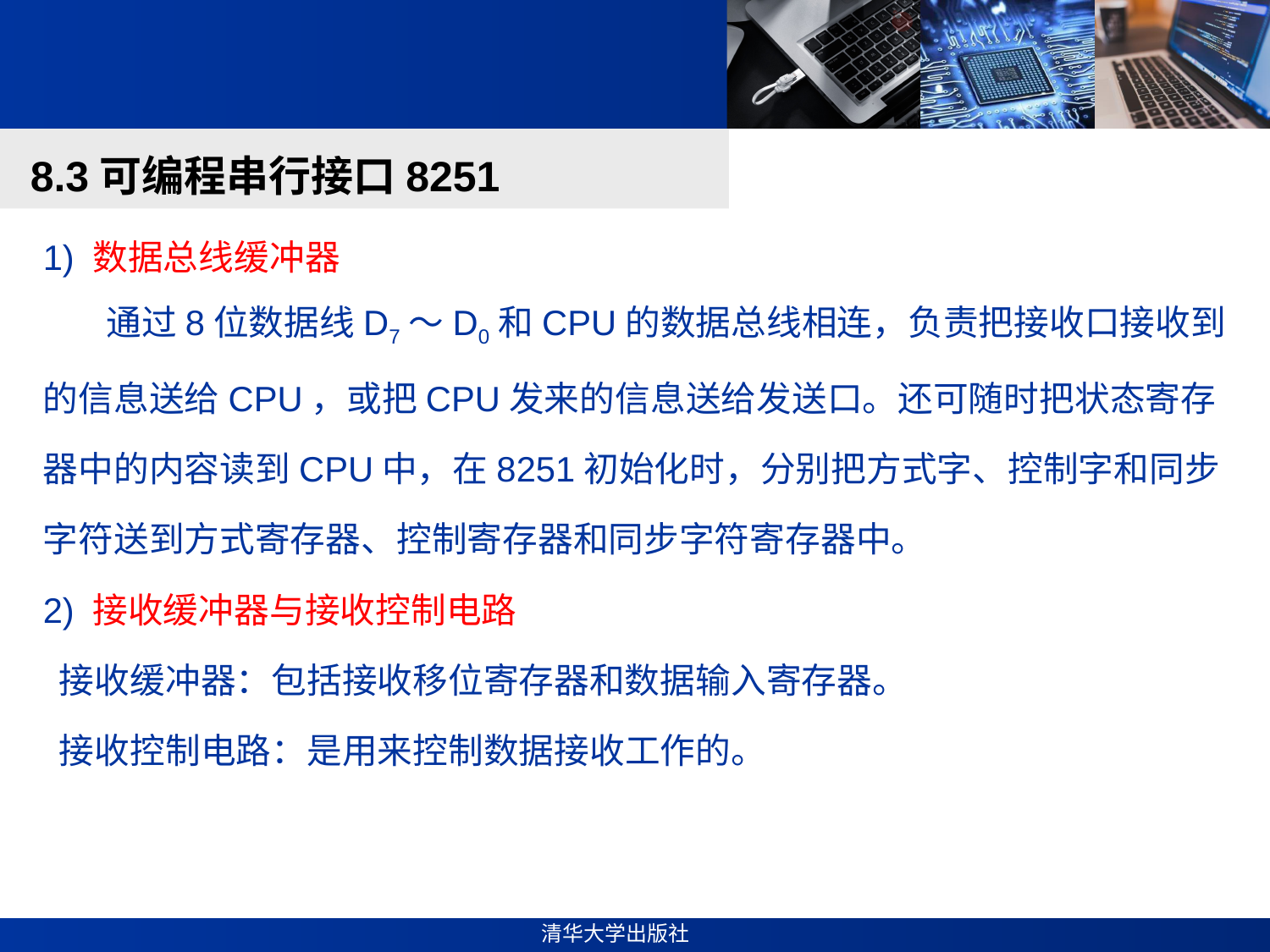

#
8.3可编程串行接口8251
1) 数据总线缓冲器
       通过8位数据线D7～D0和CPU的数据总线相连，负责把接收口接收到的信息送给CPU，或把CPU发来的信息送给发送口。还可随时把状态寄存器中的内容读到CPU中，在8251初始化时，分别把方式字、控制字和同步字符送到方式寄存器、控制寄存器和同步字符寄存器中。
2) 接收缓冲器与接收控制电路
 接收缓冲器：包括接收移位寄存器和数据输入寄存器。
 接收控制电路：是用来控制数据接收工作的。